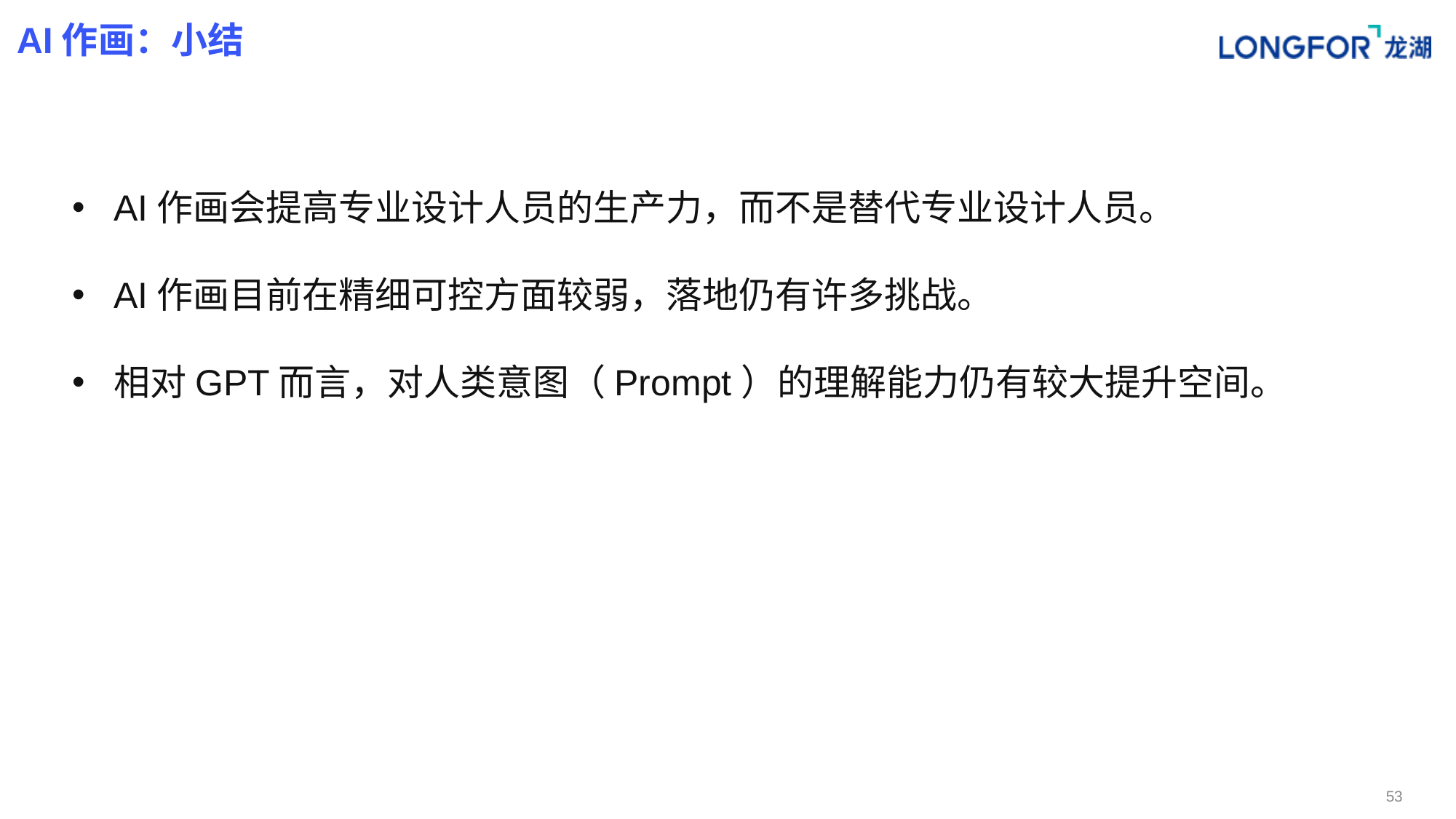

# AI作画：小结
AI作画会提高专业设计人员的生产力，而不是替代专业设计人员。

AI作画目前在精细可控方面较弱，落地仍有许多挑战。

相对GPT而言，对人类意图（Prompt）的理解能力仍有较大提升空间。